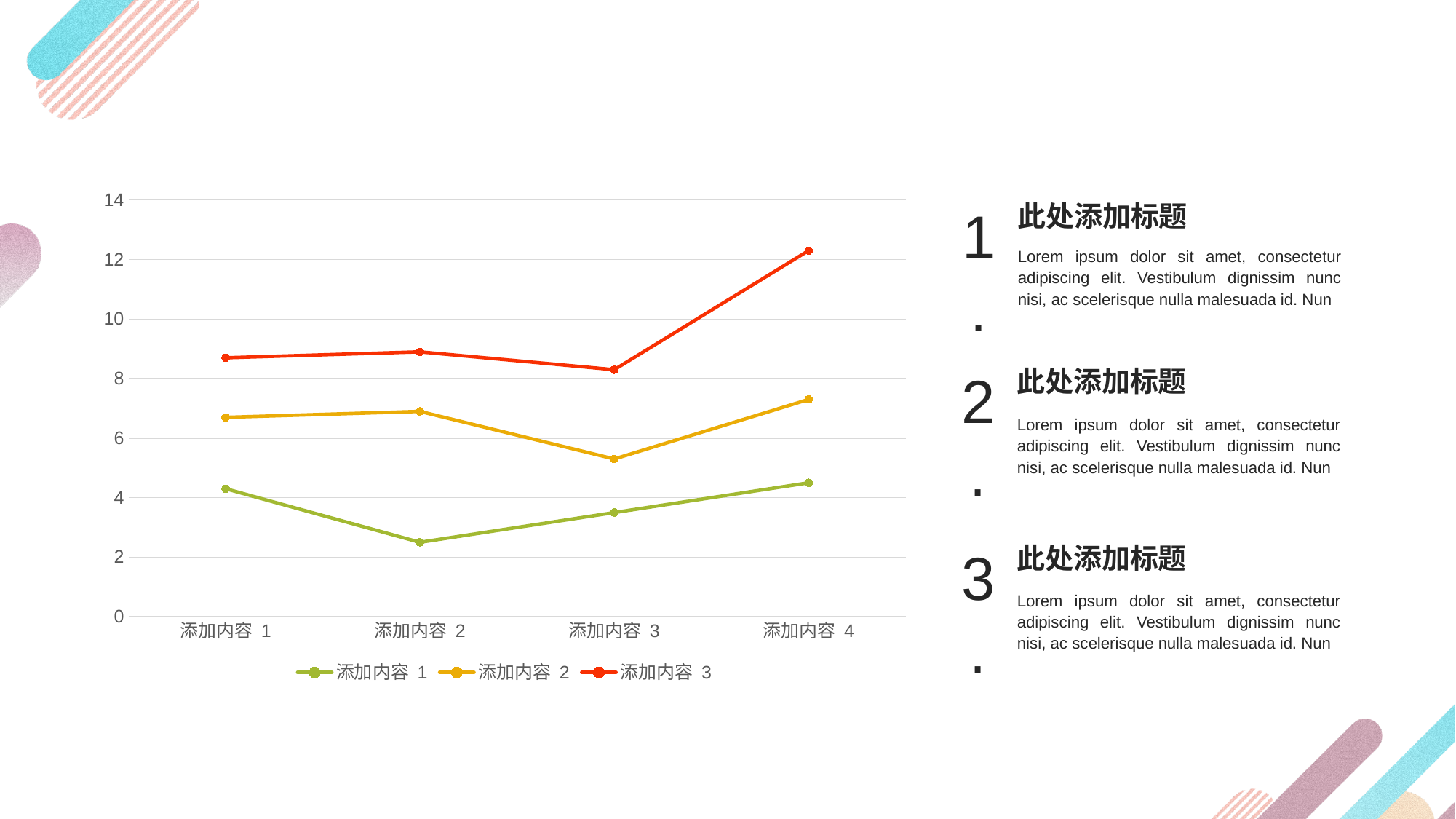

### Chart

| Category | 添加内容 1 | 添加内容 2 | 添加内容 3 |
|---|---|---|---|
| 添加内容 1 | 4.3 | 2.4 | 2.0 |
| 添加内容 2 | 2.5 | 4.4 | 2.0 |
| 添加内容 3 | 3.5 | 1.8 | 3.0 |
| 添加内容 4 | 4.5 | 2.8 | 5.0 |
1.
此处添加标题
Lorem ipsum dolor sit amet, consectetur adipiscing elit. Vestibulum dignissim nunc nisi, ac scelerisque nulla malesuada id. Nun
2.
此处添加标题
Lorem ipsum dolor sit amet, consectetur adipiscing elit. Vestibulum dignissim nunc nisi, ac scelerisque nulla malesuada id. Nun
3.
此处添加标题
Lorem ipsum dolor sit amet, consectetur adipiscing elit. Vestibulum dignissim nunc nisi, ac scelerisque nulla malesuada id. Nun